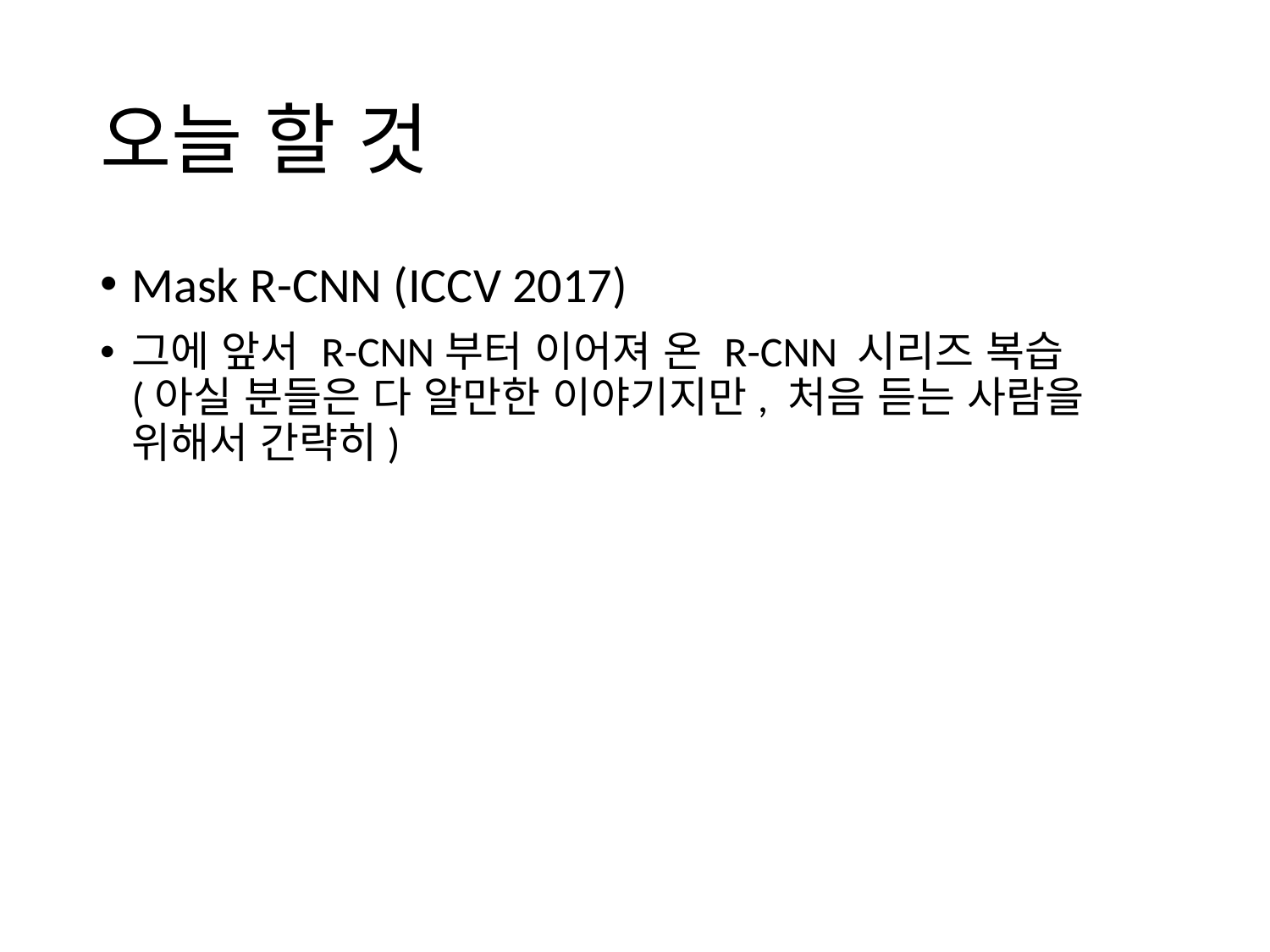

# 오늘 할 것
Mask R-CNN (ICCV 2017)
그에 앞서 R-CNN부터 이어져 온 R-CNN 시리즈 복습
(아실 분들은 다 알만한 이야기지만, 처음 듣는 사람을 위해서 간략히)